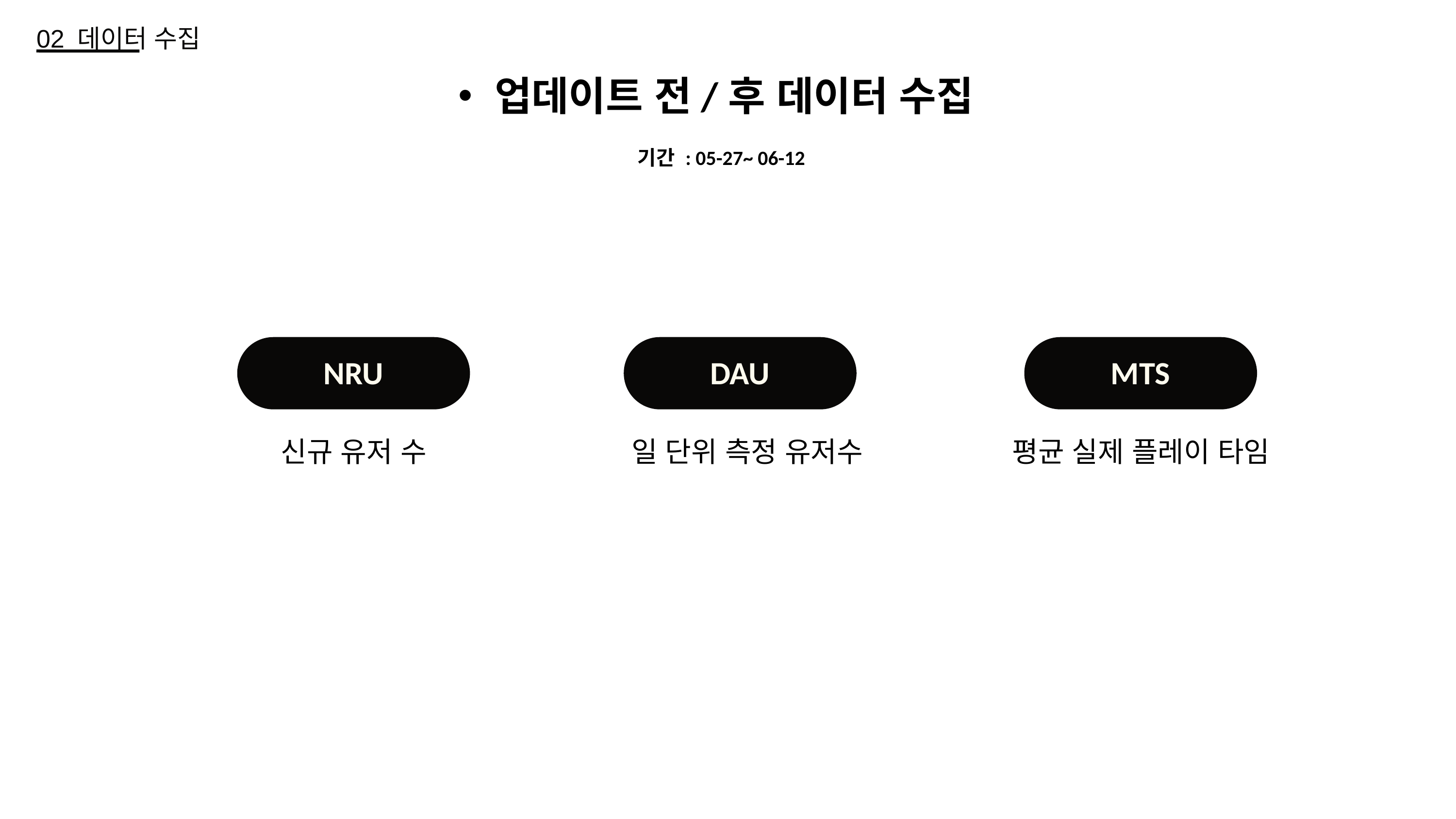

02 데이터 수집

업데이트 전/후 데이터 수집
기간 : 05-27~ 06-12

MTS
NRU
DAU

신규 유저 수
일 단위 측정 유저수
평균 실제 플레이 타임